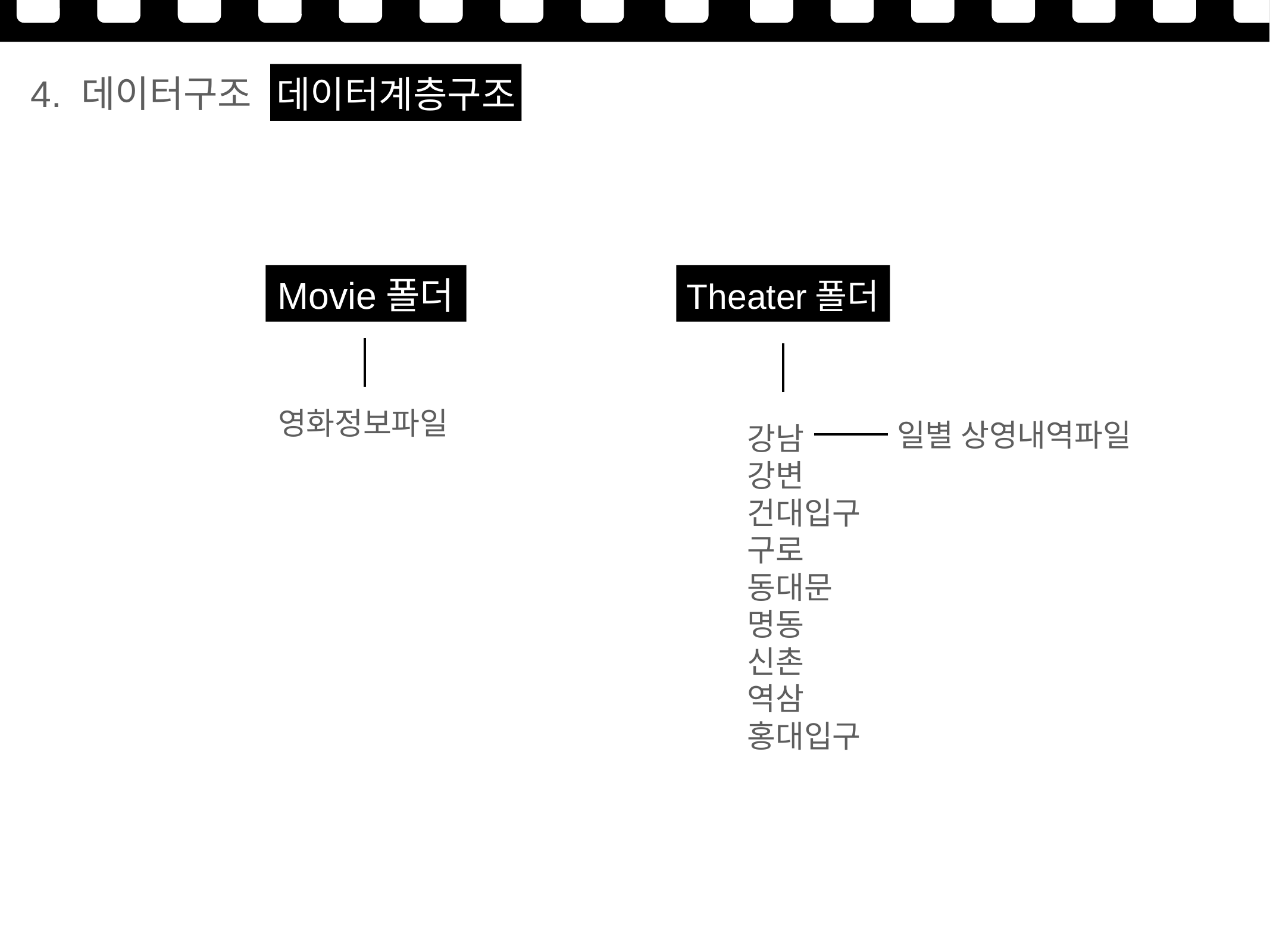

4. 데이터구조
데이터계층구조
Movie폴더
Theater폴더

영화정보파일
강남
강변
건대입구
구로
동대문
명동
신촌
역삼
홍대입구
일별 상영내역파일